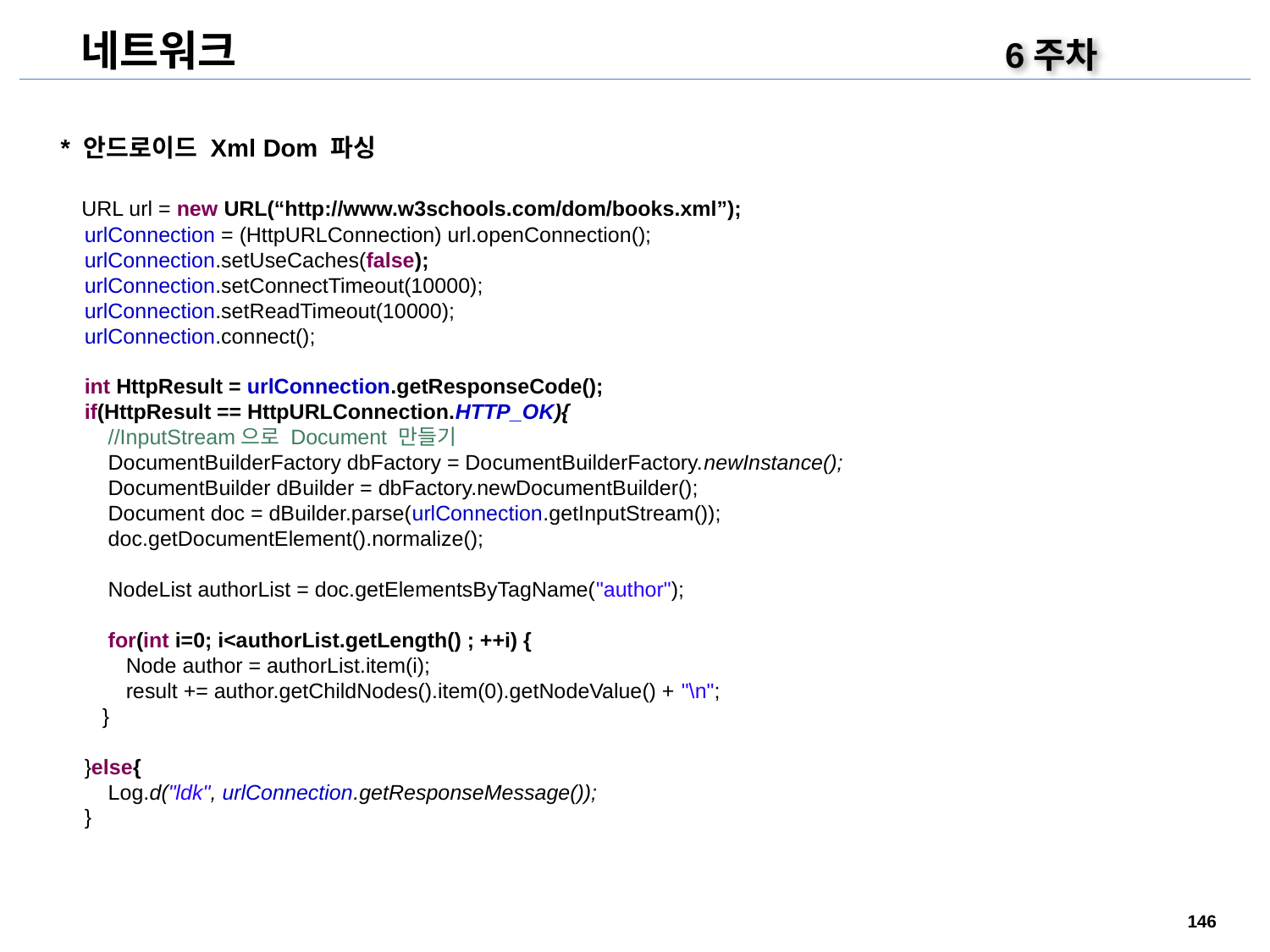

네트워크
6주차
* 안드로이드 Xml Dom 파싱

   URL url = new URL(“http://www.w3schools.com/dom/books.xml”);
    urlConnection = (HttpURLConnection) url.openConnection();
    urlConnection.setUseCaches(false);
    urlConnection.setConnectTimeout(10000);
    urlConnection.setReadTimeout(10000);
    urlConnection.connect();

    int HttpResult = urlConnection.getResponseCode();
    if(HttpResult == HttpURLConnection.HTTP_OK){
        //InputStream으로 Document 만들기
        DocumentBuilderFactory dbFactory = DocumentBuilderFactory.newInstance();
        DocumentBuilder dBuilder = dbFactory.newDocumentBuilder();
        Document doc = dBuilder.parse(urlConnection.getInputStream());
        doc.getDocumentElement().normalize();

        NodeList authorList = doc.getElementsByTagName("author");

        for(int i=0; i<authorList.getLength() ; ++i) {
           Node author = authorList.item(i);
           result += author.getChildNodes().item(0).getNodeValue() + "\n";
       }

    }else{
        Log.d("ldk", urlConnection.getResponseMessage());
    }